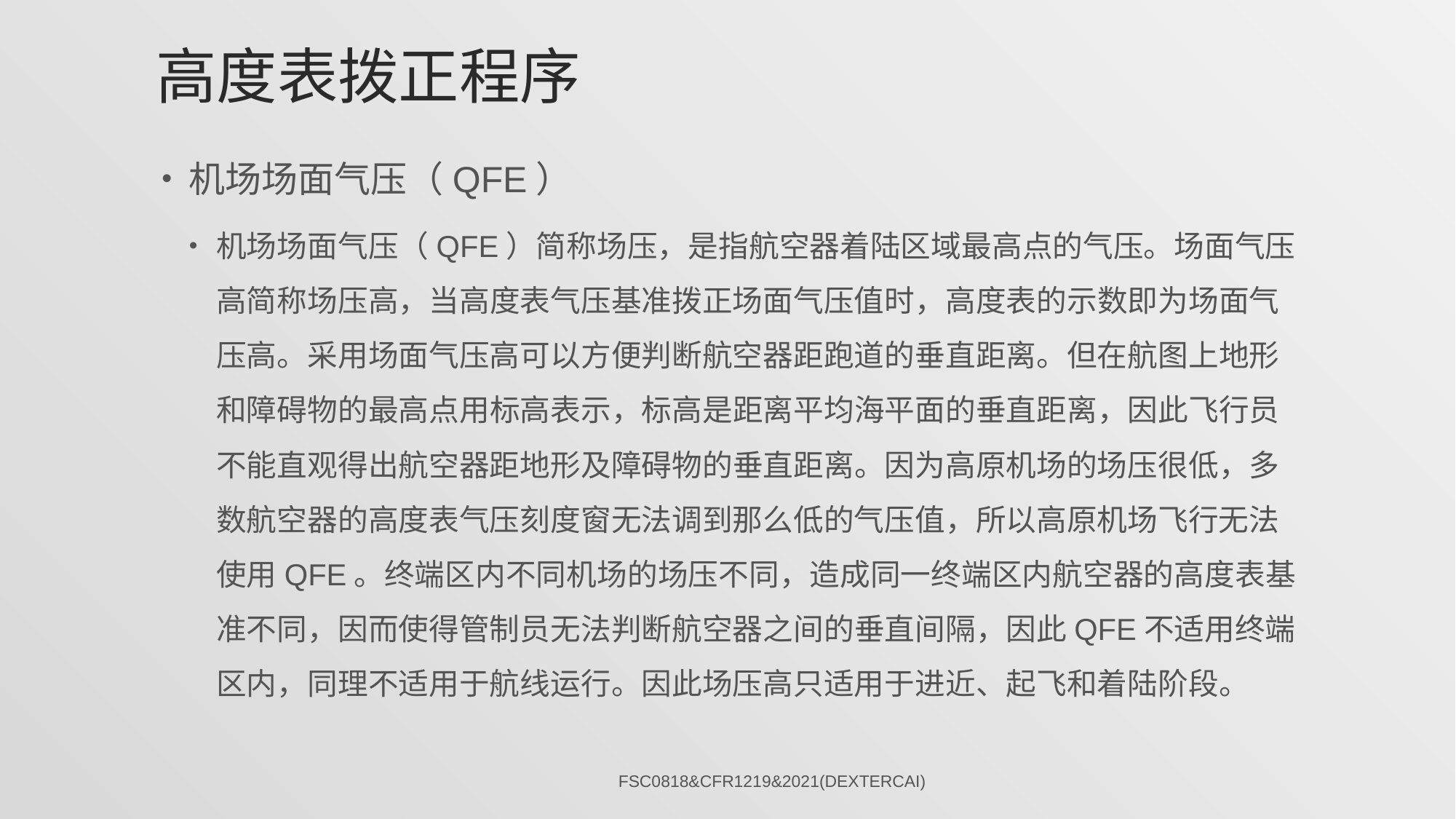

# 高度表拨正程序
机场场面气压（QFE）
机场场面气压（QFE）简称场压，是指航空器着陆区域最高点的气压。场面气压高简称场压高，当高度表气压基准拨正场面气压值时，高度表的示数即为场面气压高。采用场面气压高可以方便判断航空器距跑道的垂直距离。但在航图上地形和障碍物的最高点用标高表示，标高是距离平均海平面的垂直距离，因此飞行员不能直观得出航空器距地形及障碍物的垂直距离。因为高原机场的场压很低，多数航空器的高度表气压刻度窗无法调到那么低的气压值，所以高原机场飞行无法使用QFE。终端区内不同机场的场压不同，造成同一终端区内航空器的高度表基准不同，因而使得管制员无法判断航空器之间的垂直间隔，因此QFE不适用终端区内，同理不适用于航线运行。因此场压高只适用于进近、起飞和着陆阶段。
FSC0818&CFR1219&2021(DexterCai)